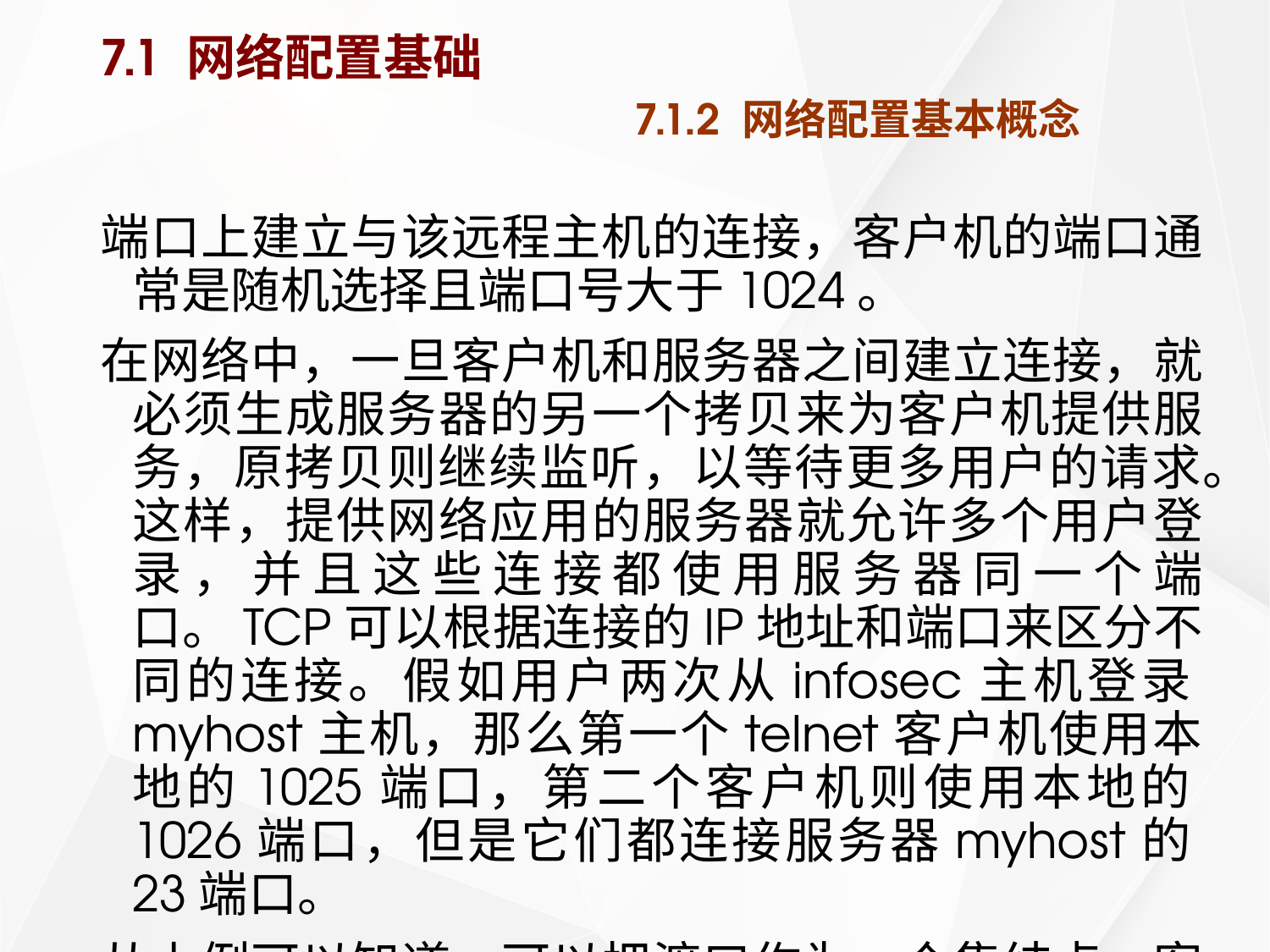

# 7.1 网络配置基础 7.1.2 网络配置基本概念
端口上建立与该远程主机的连接，客户机的端口通常是随机选择且端口号大于1024。
在网络中，一旦客户机和服务器之间建立连接，就必须生成服务器的另一个拷贝来为客户机提供服务，原拷贝则继续监听，以等待更多用户的请求。这样，提供网络应用的服务器就允许多个用户登录，并且这些连接都使用服务器同一个端口。TCP可以根据连接的IP地址和端口来区分不同的连接。假如用户两次从infosec主机登录myhost主机，那么第一个telnet客户机使用本地的1025端口，第二个客户机则使用本地的1026端口，但是它们都连接服务器myhost的23端口。
从上例可以知道，可以把渡口作为一个集结点，客户端通过连接这些特殊的端口获取特定的网络服务。为了使客户端知道这些